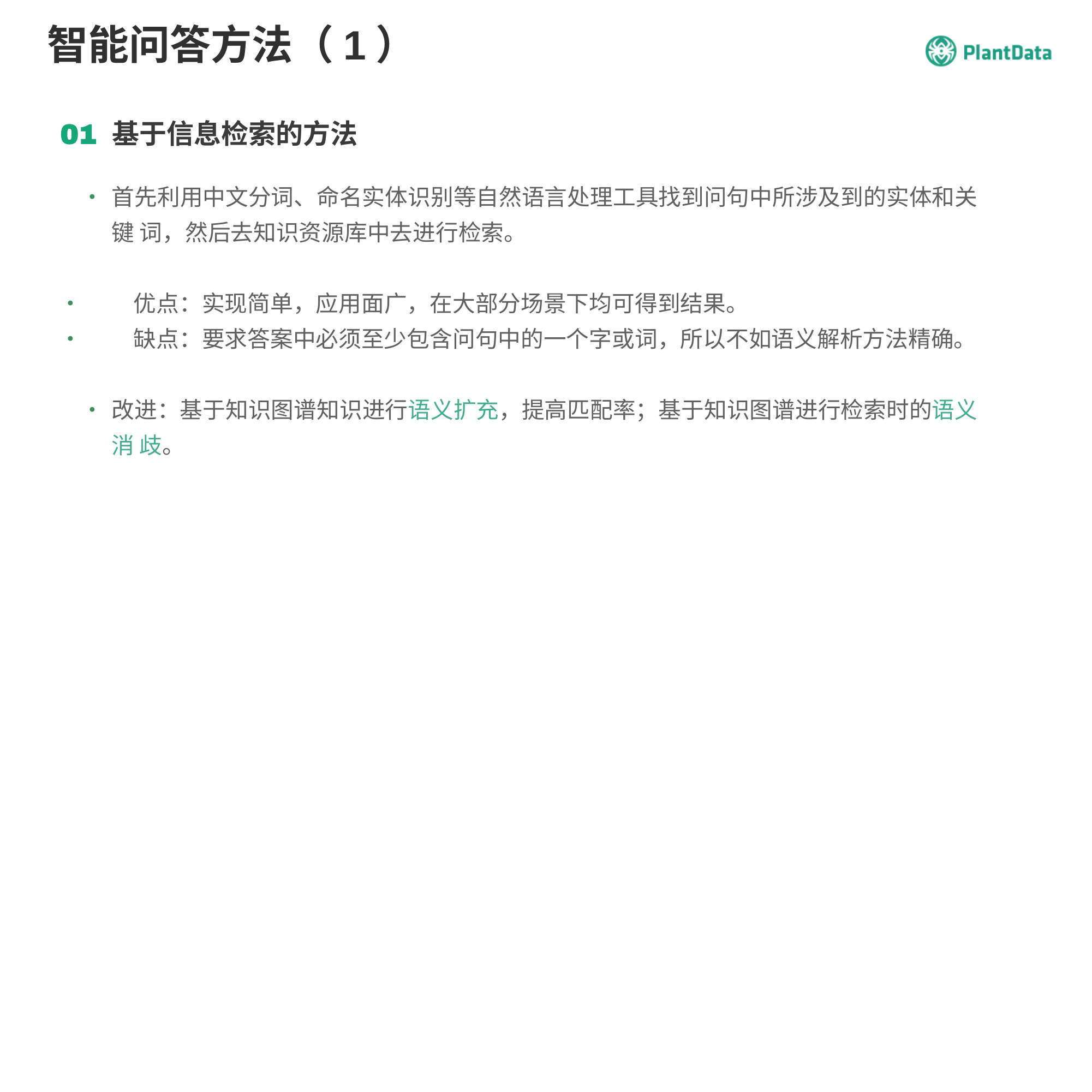

# 智能问答方法（1）
01 基于信息检索的方法

•	首先利用中文分词、命名实体识别等自然语言处理工具找到问句中所涉及到的实体和关键 词，然后去知识资源库中去进行检索。

•	优点：实现简单，应用面广，在大部分场景下均可得到结果。

•	缺点：要求答案中必须至少包含问句中的一个字或词，所以不如语义解析方法精确。

•	改进：基于知识图谱知识进行语义扩充，提高匹配率；基于知识图谱进行检索时的语义消 歧。